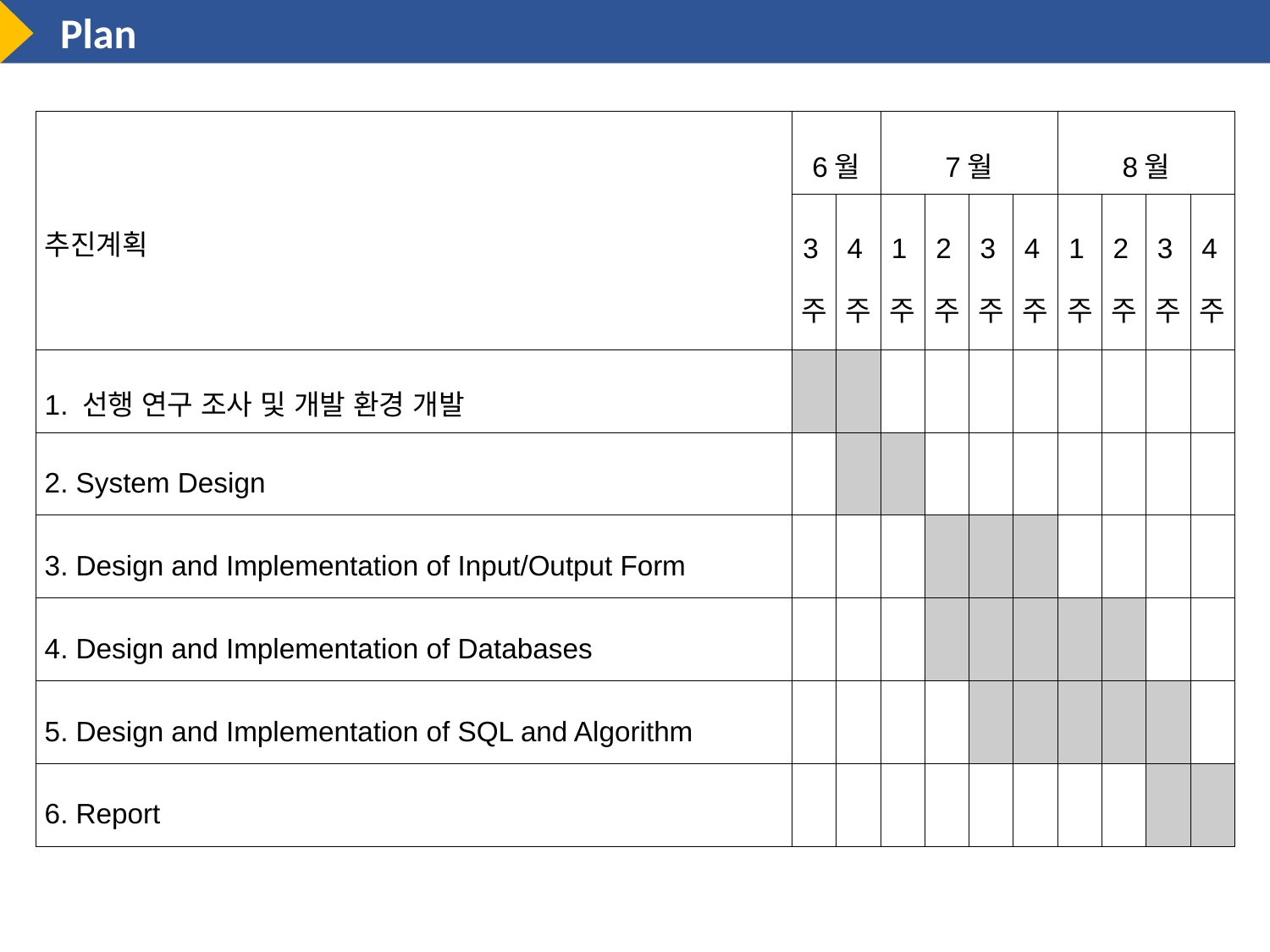

Plan

| 추진계획 | 6월 |  | 7월 |  |  |  | 8월 |  |  |  |
| --- | --- | --- | --- | --- | --- | --- | --- | --- | --- | --- |
|  | 3주 | 4주 | 1주 | 2주 | 3주 | 4주 | 1주 | 2주 | 3주 | 4주 |
| 1. 선행 연구 조사 및 개발 환경 개발 |  |  |  |  |  |  |  |  |  |  |
| 2. System Design |  |  |  |  |  |  |  |  |  |  |
| 3. Design and Implementation of Input/Output Form |  |  |  |  |  |  |  |  |  |  |
| 4. Design and Implementation of Databases |  |  |  |  |  |  |  |  |  |  |
| 5. Design and Implementation of SQL and Algorithm |  |  |  |  |  |  |  |  |  |  |
| 6. Report |  |  |  |  |  |  |  |  |  |  |